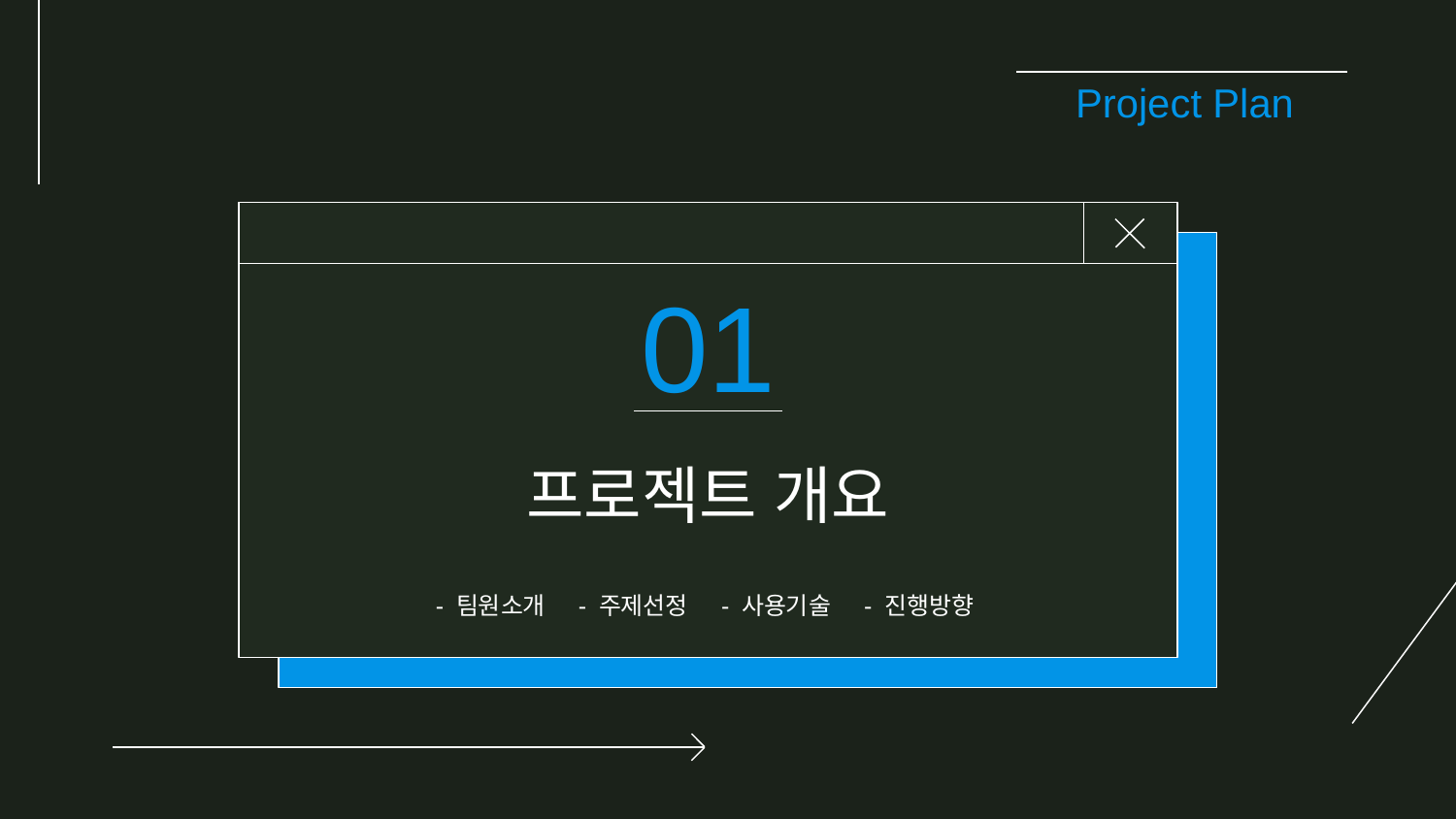

Project Plan

01
# 프로젝트 개요
- 팀원소개    - 주제선정    - 사용기술    - 진행방향